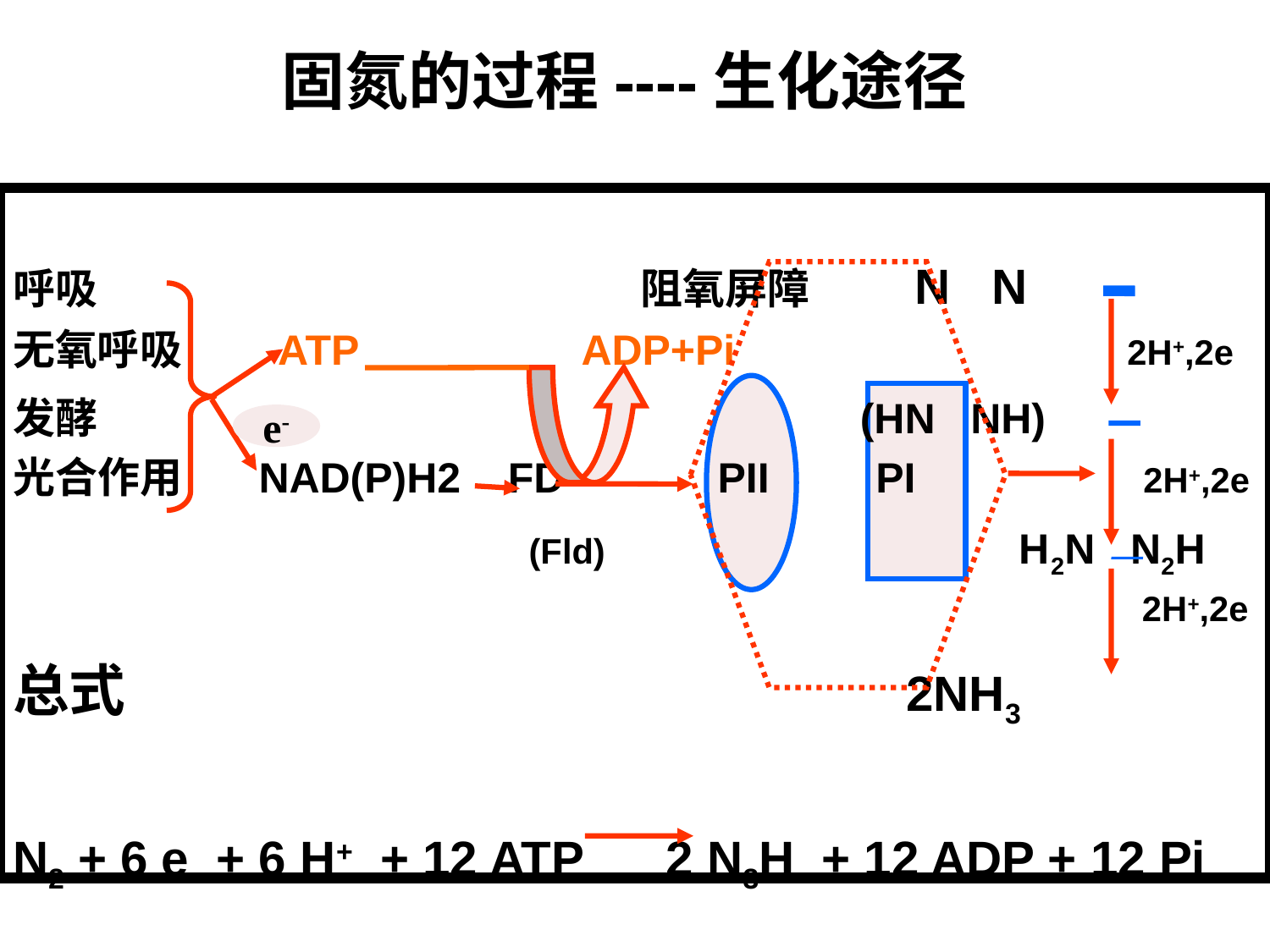

# 固氮的过程----生化途径

呼吸                                                         阻氧屏障          N   N
无氧呼吸         ATP                   ADP+Pi                                 2H+,2e
发酵                                                                               (HN   NH)
光合作用       NAD(P)H2    FD             PII         PI             　 2H+,2e
                                                     (Fld)                                   H2N   N2H
                                                                                                                    2H+,2e
总式                                                                                                2NH3
N2 + 6 e  + 6 H+  + 12 ATP      2 N3H  + 12 ADP + 12 Pi

e-